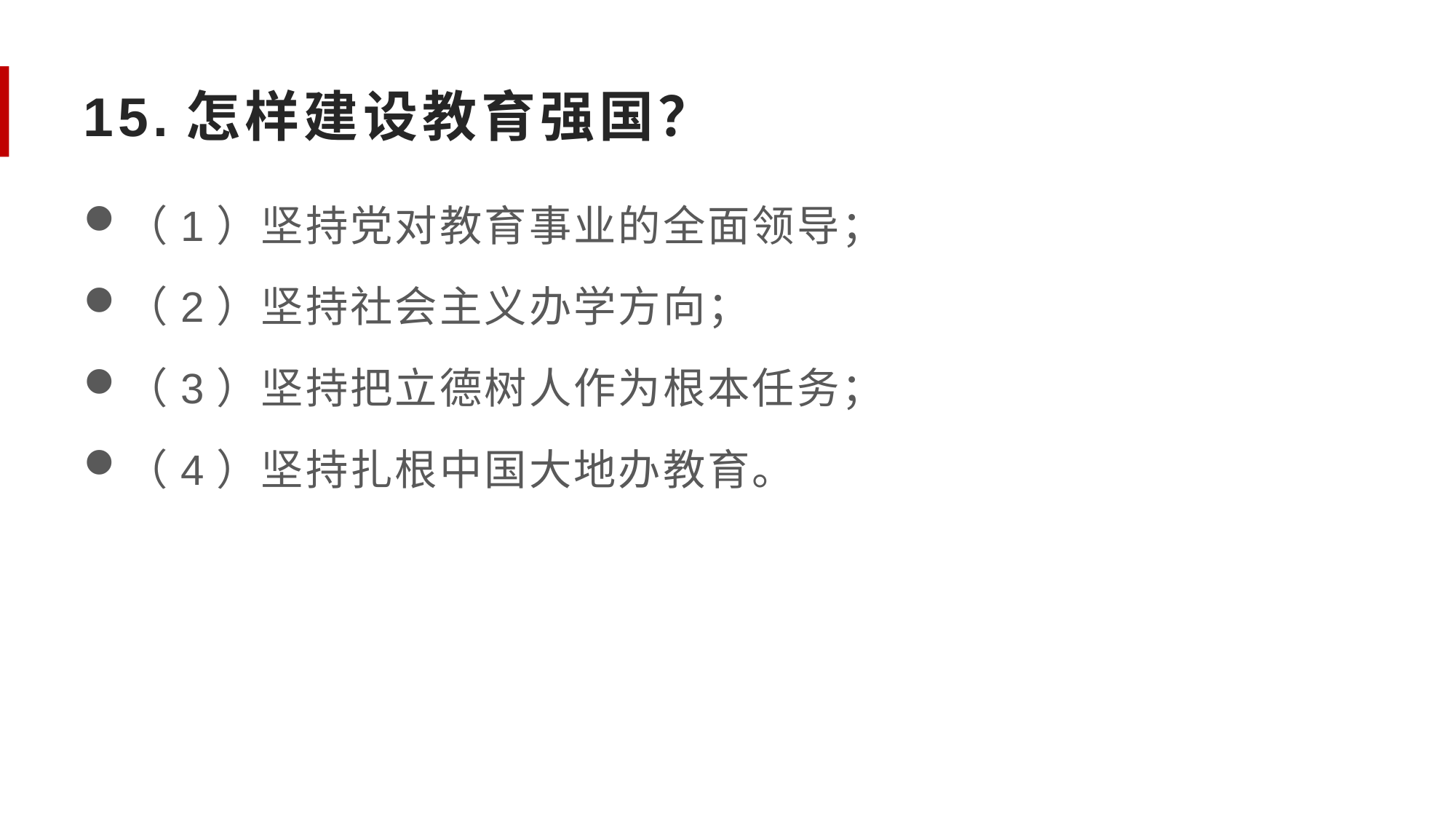

# 15.怎样建设教育强国？
（1）坚持党对教育事业的全面领导；
（2）坚持社会主义办学方向；
（3）坚持把立德树人作为根本任务；
（4）坚持扎根中国大地办教育。